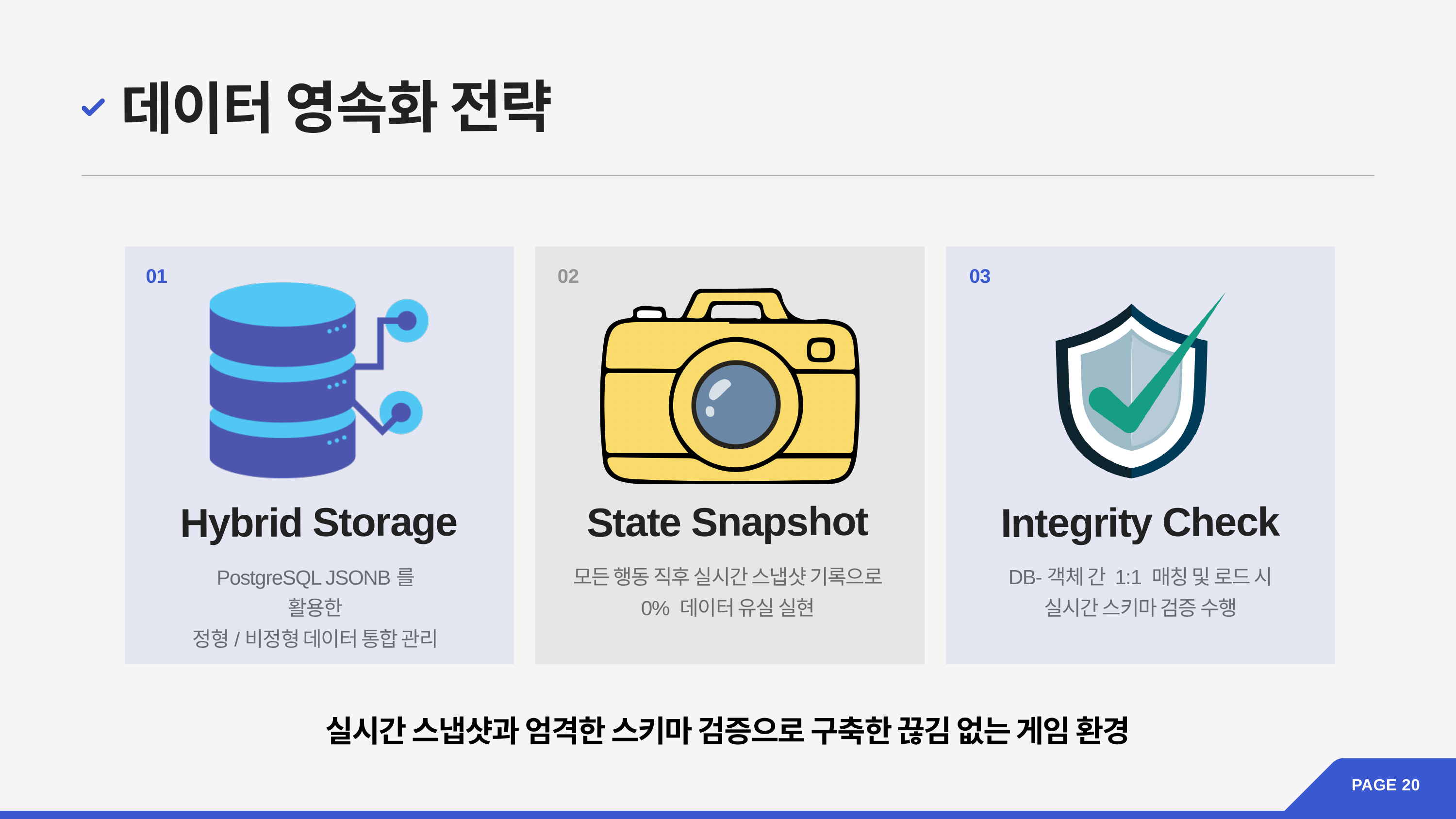

데이터 영속화 전략

01
02
03

State Snapshot
Hybrid Storage
Integrity Check
PostgreSQL JSONB를 활용한
정형/비정형 데이터 통합 관리
모든 행동 직후 실시간 스냅샷 기록으로
0% 데이터 유실 실현
DB-객체 간 1:1 매칭 및 로드 시
실시간 스키마 검증 수행
실시간 스냅샷과 엄격한 스키마 검증으로 구축한 끊김 없는 게임 환경

PAGE 20